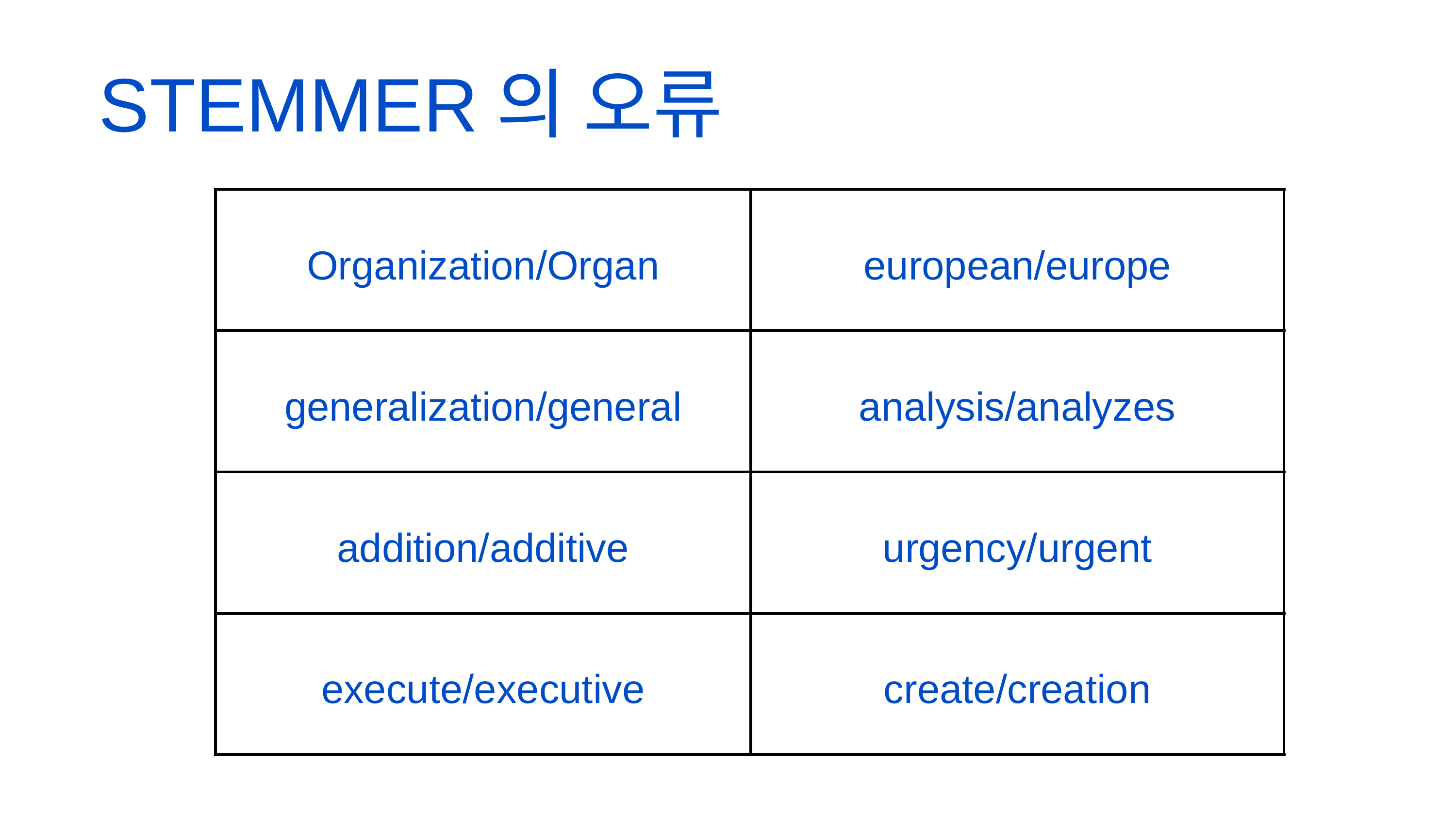

STEMMER의 오류
| Organization/Organ | european/europe |
| --- | --- |
| generalization/general | analysis/analyzes |
| addition/additive | urgency/urgent |
| execute/executive | create/creation |